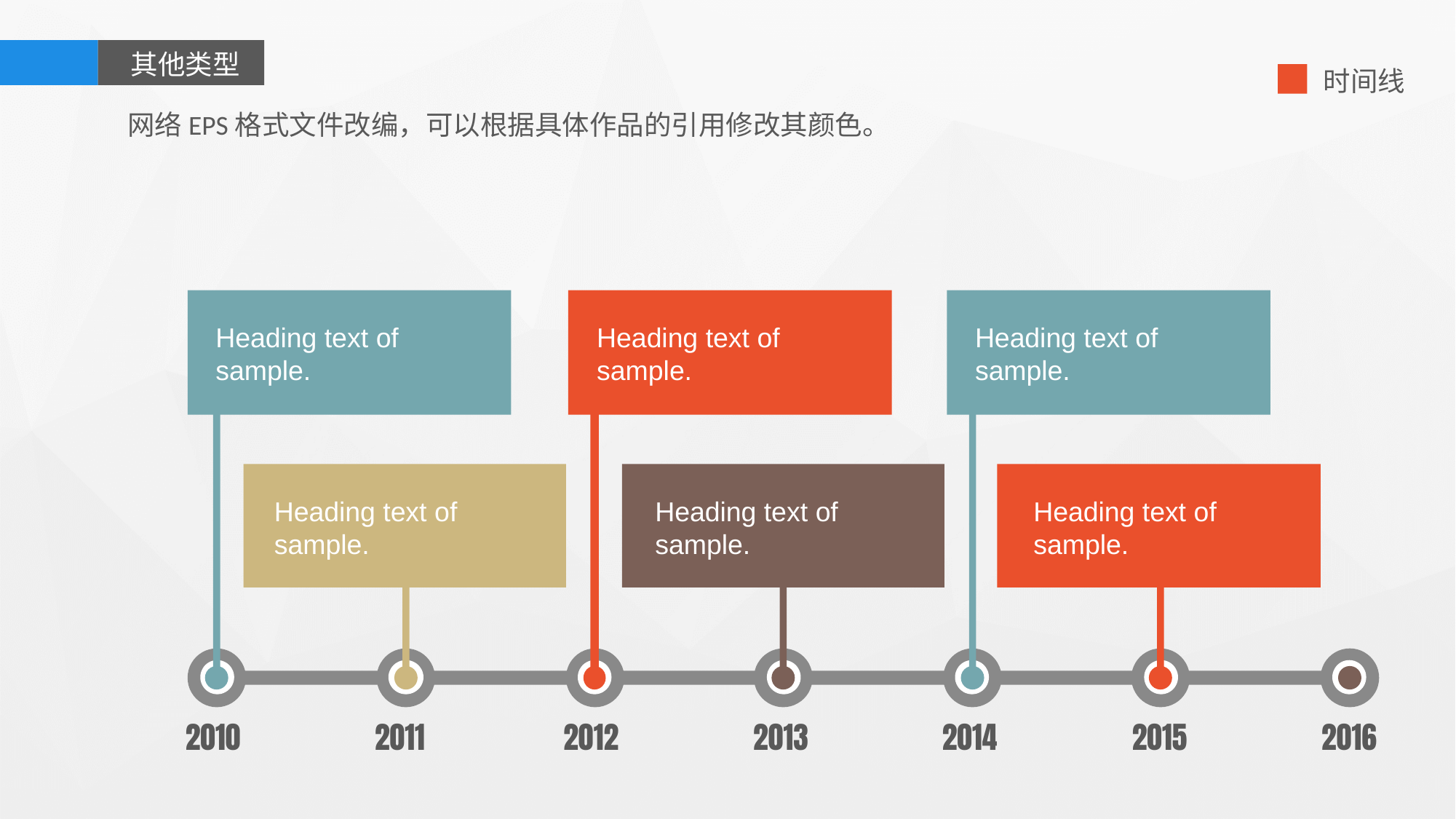

其他类型
时间线

网络EPS格式文件改编，可以根据具体作品的引用修改其颜色。

Heading text of sample.
Heading text of sample.
Heading text of sample.

Heading text of sample.
Heading text of sample.
Heading text of sample.

2010
2011
2012
2013
2014
2015
2016